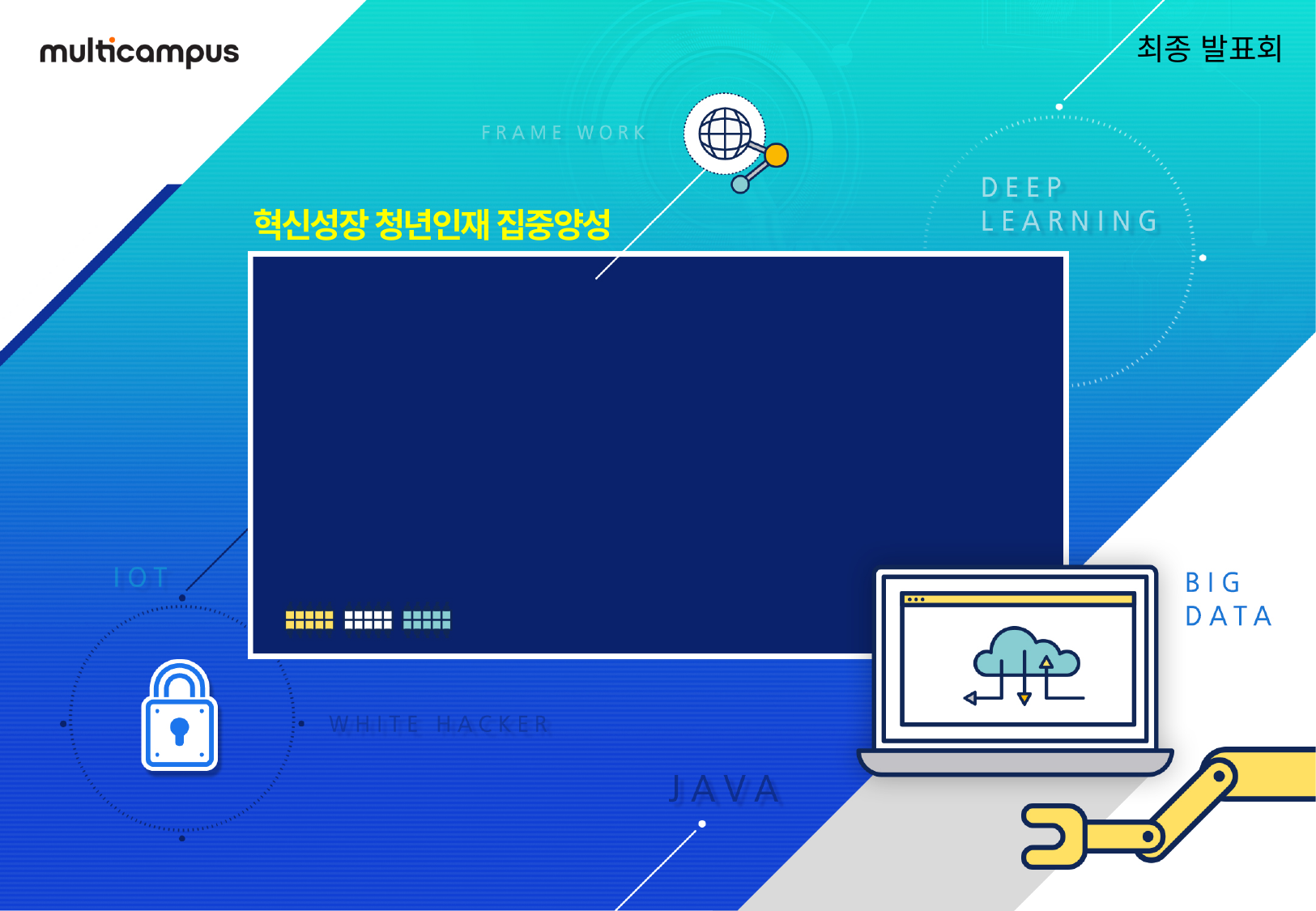

최종 발표회
혁신성장 청년인재 집중양성
이미지 분류 기반
K-POP 안무 티칭 서비스 개발
이예랑 배소현 정수현 이가은 한겨레
MBM
(Mountain Beyond a Mountain)